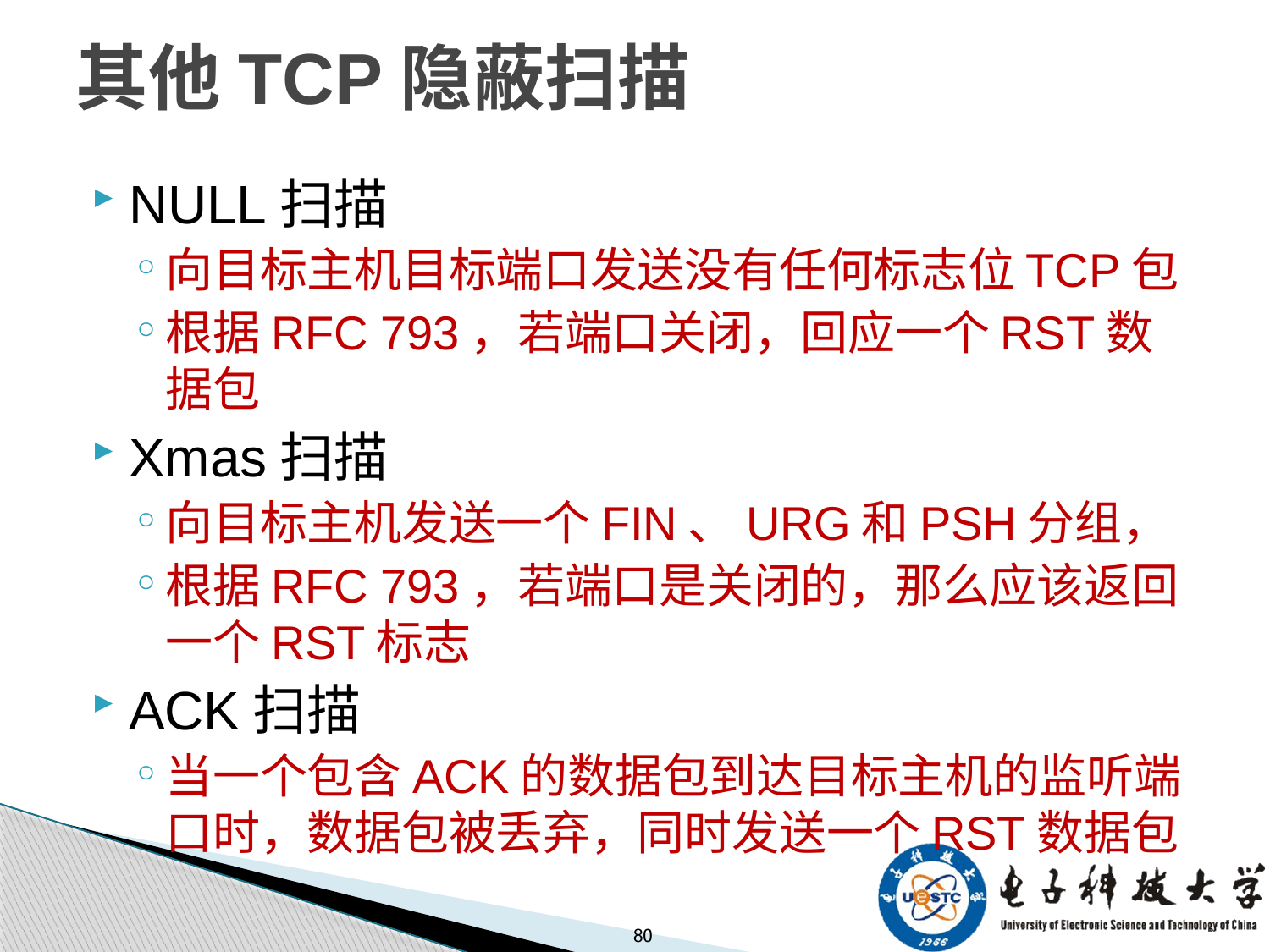

# 其他TCP隐蔽扫描
NULL扫描
向目标主机目标端口发送没有任何标志位TCP包
根据RFC 793，若端口关闭，回应一个RST数据包
Xmas扫描
向目标主机发送一个FIN、URG和PSH分组，
根据RFC 793，若端口是关闭的，那么应该返回一个RST标志
ACK扫描
当一个包含ACK的数据包到达目标主机的监听端口时，数据包被丢弃，同时发送一个RST数据包
80